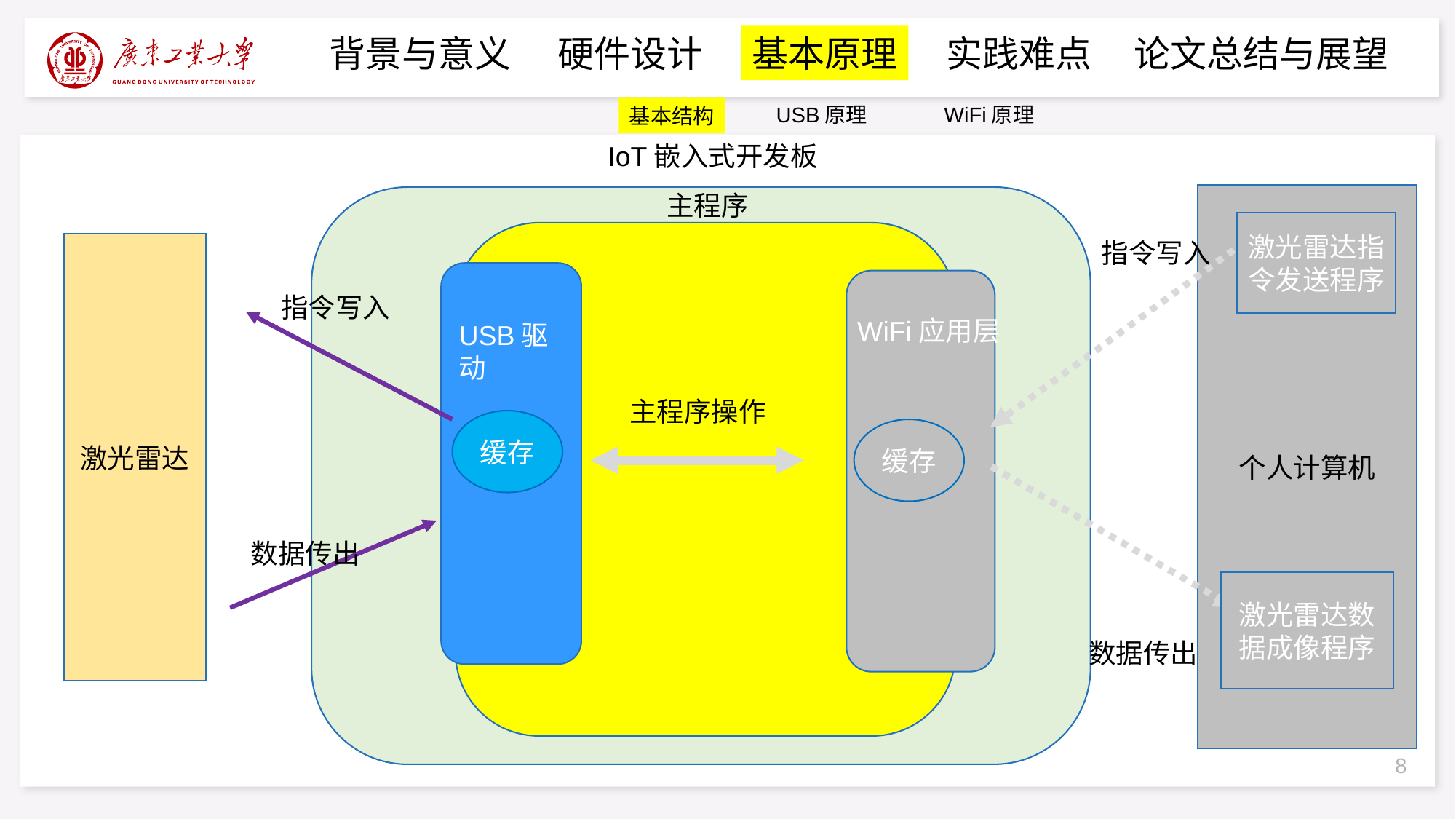

背景与意义
硬件设计
基本原理
实践难点
论文总结与展望
USB原理
WiFi原理
基本结构
IoT嵌入式开发板
主程序
个人计算机
IoT嵌入式开发板
激光雷达指令发送程序

指令写入
激光雷达

指令写入
WiFi应用层
USB驱动
主程序操作
缓存
缓存
数据传出
激光雷达数据成像程序
数据传出
8